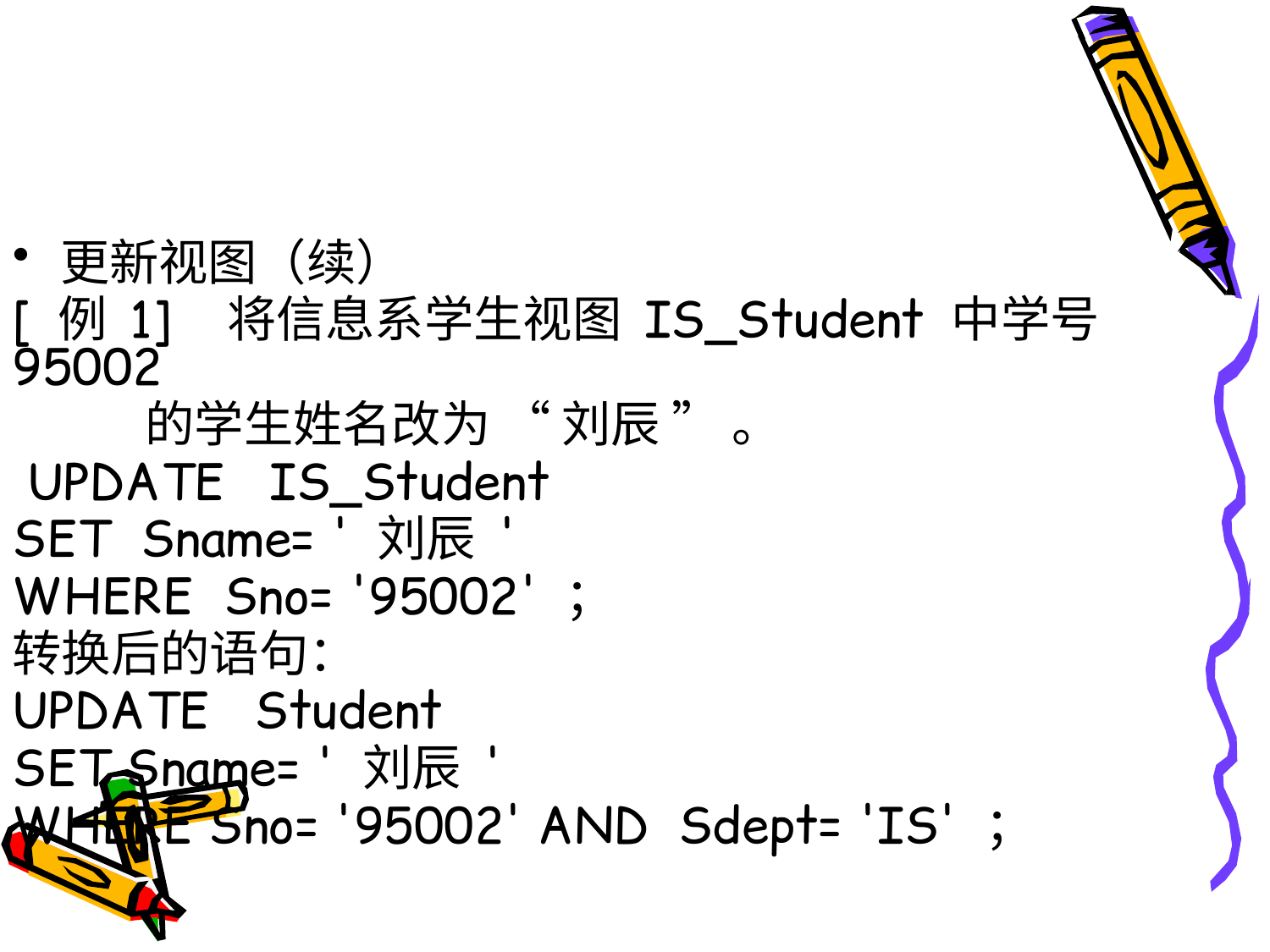

#
更新视图（续）
[ 例 1]   将信息系学生视图 IS_Student 中学号 95002
           的学生姓名改为 “ 刘辰 ” 。
 UPDATE   IS_Student
SET  Sname= ' 刘辰 '
WHERE  Sno= '95002' ；
转换后的语句：
UPDATE   Student
SET Sname= ' 刘辰 '
WHERE Sno= '95002' AND  Sdept= 'IS' ；